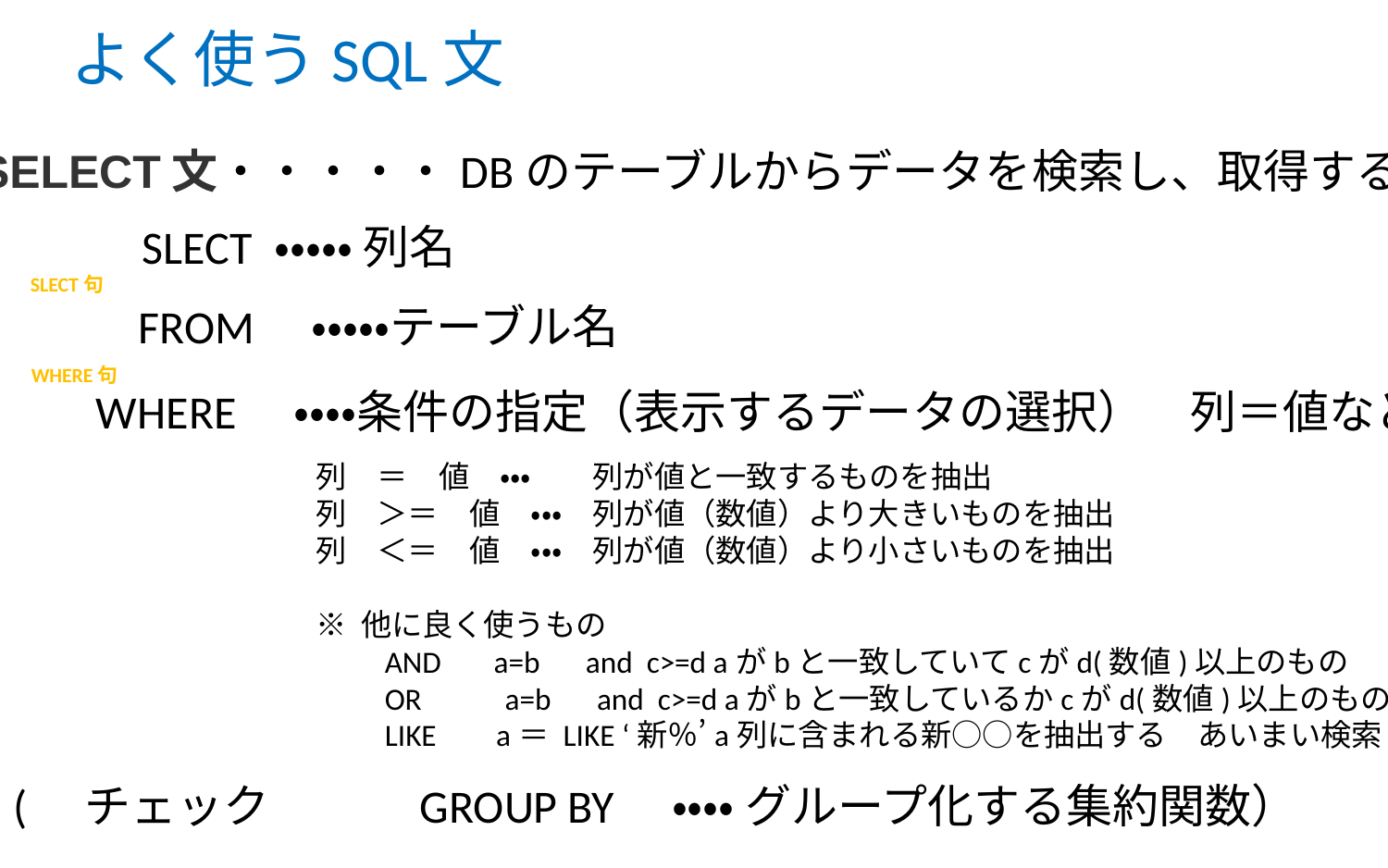

# よく使うSQL文
SELECT文・・・・・DBのテーブルからデータを検索し、取得する文
SLECT ・・・・・ 列名
SLECT句
FROM　・・・・・テーブル名
WHERE句
WHERE　・・・・条件の指定（表示するデータの選択）　列＝値など
列　＝　値　・・・　　列が値と一致するものを抽出
列　＞＝　値　・・・　列が値（数値）より大きいものを抽出
列　＜＝　値　・・・　列が値（数値）より小さいものを抽出

※ 他に良く使うもの
　　AND 　a=b　and  c>=d aがbと一致していてcがd(数値)以上のもの
　　OR　　 a=b　and  c>=d aがbと一致しているかcがd(数値)以上のもの
　　LIKE　  a＝ LIKE ‘新％’a列に含まれる新○○を抽出する　あいまい検索

(　チェック　　　GROUP BY　・・・・ グループ化する集約関数）